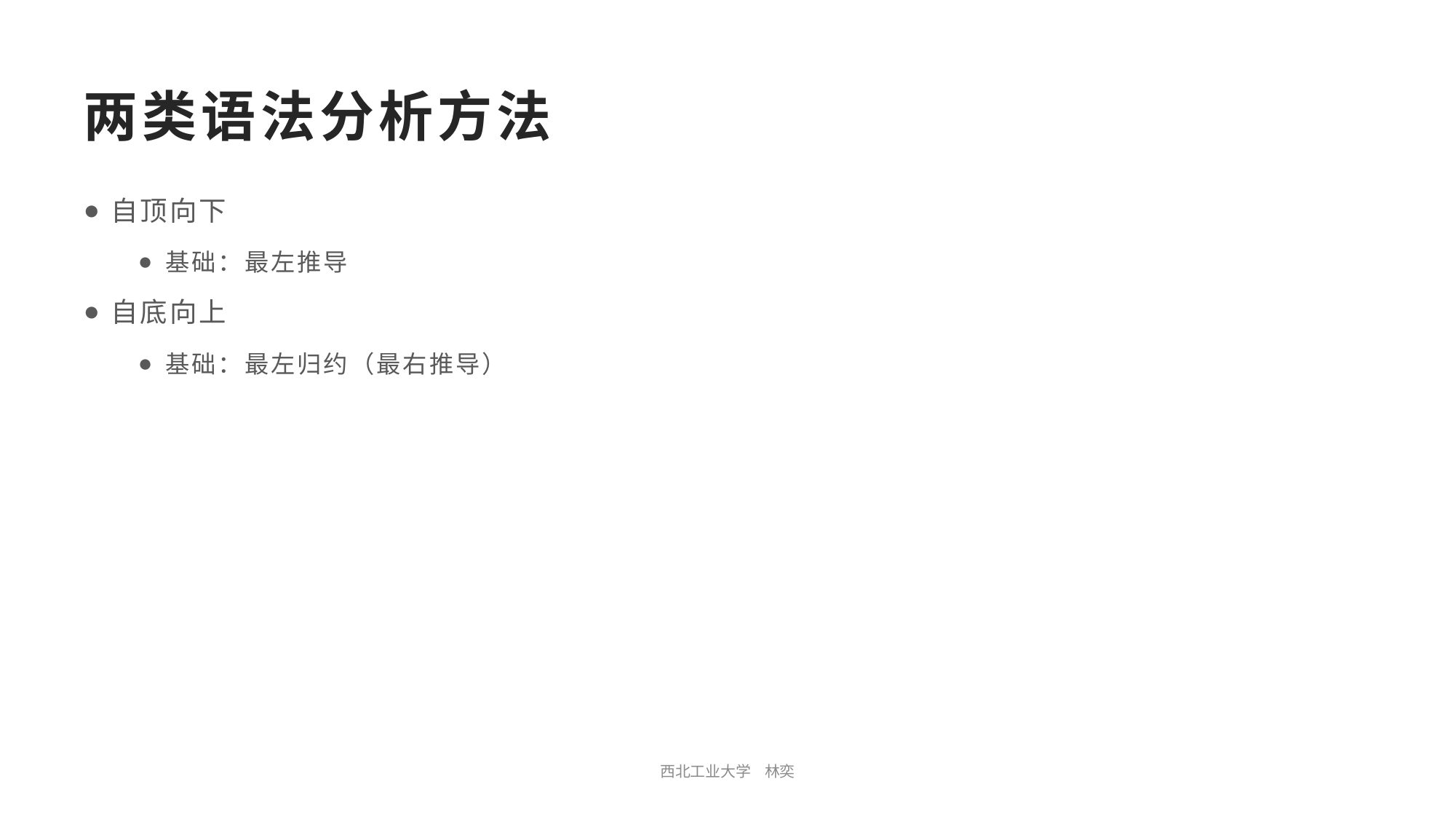

# 两类语法分析方法
自顶向下
基础：最左推导
自底向上
基础：最左归约（最右推导）

西北工业大学    林奕
3